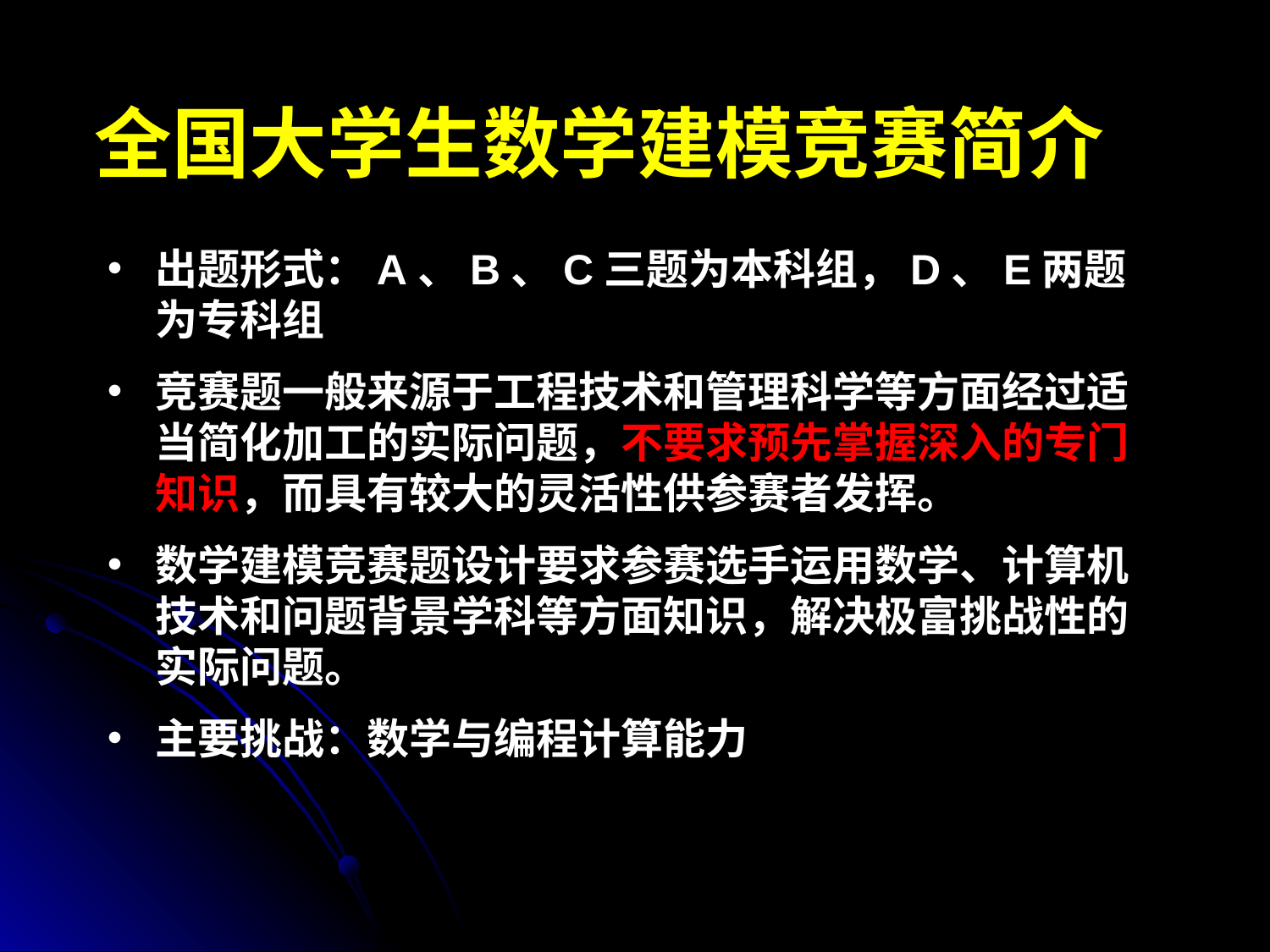

# 全国大学生数学建模竞赛简介
出题形式：A、B、C三题为本科组，D、E两题为专科组
竞赛题一般来源于工程技术和管理科学等方面经过适当简化加工的实际问题，不要求预先掌握深入的专门知识，而具有较大的灵活性供参赛者发挥。
数学建模竞赛题设计要求参赛选手运用数学、计算机技术和问题背景学科等方面知识，解决极富挑战性的实际问题。
主要挑战：数学与编程计算能力